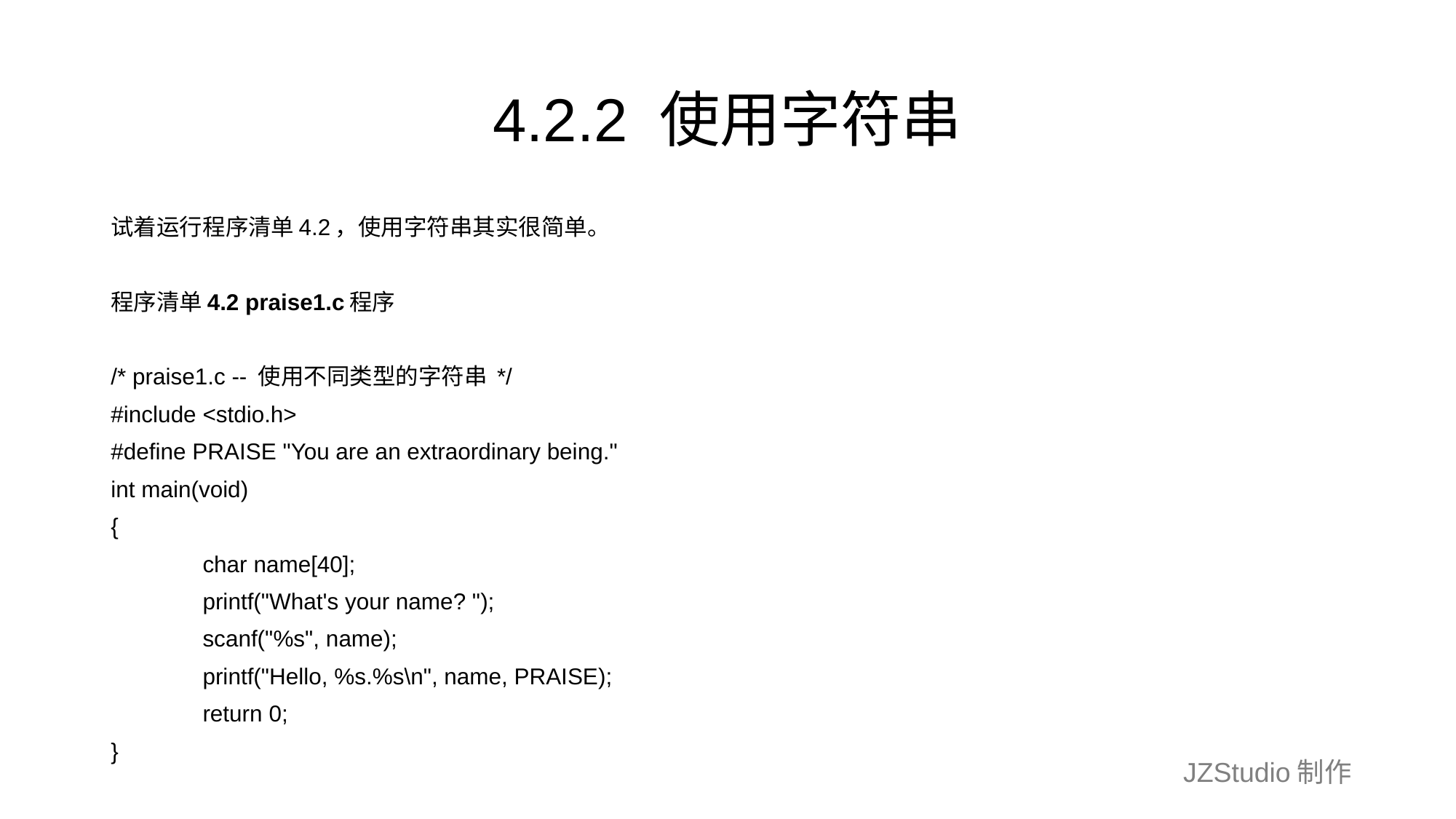

# 4.2.2 使用字符串
试着运行程序清单4.2，使用字符串其实很简单。

程序清单4.2 praise1.c程序

/* praise1.c -- 使用不同类型的字符串 */
#include <stdio.h>
#define PRAISE "You are an extraordinary being."
int main(void)
{
	char name[40];
	printf("What's your name? ");
	scanf("%s", name);
	printf("Hello, %s.%s\n", name, PRAISE);
	return 0;
}